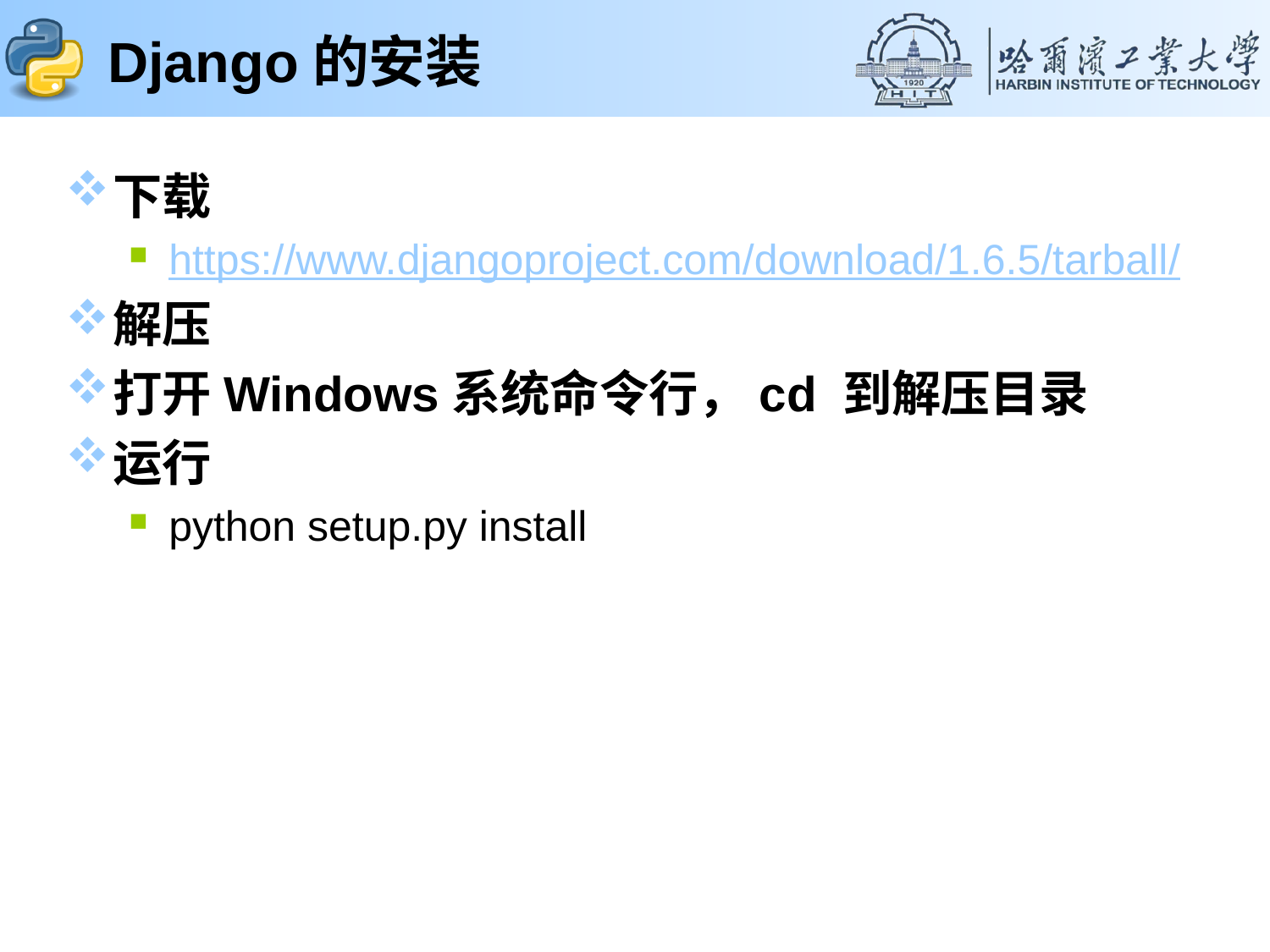

# Django的安装
下载
https://www.djangoproject.com/download/1.6.5/tarball/
解压
打开Windows系统命令行，cd 到解压目录
运行
python setup.py install